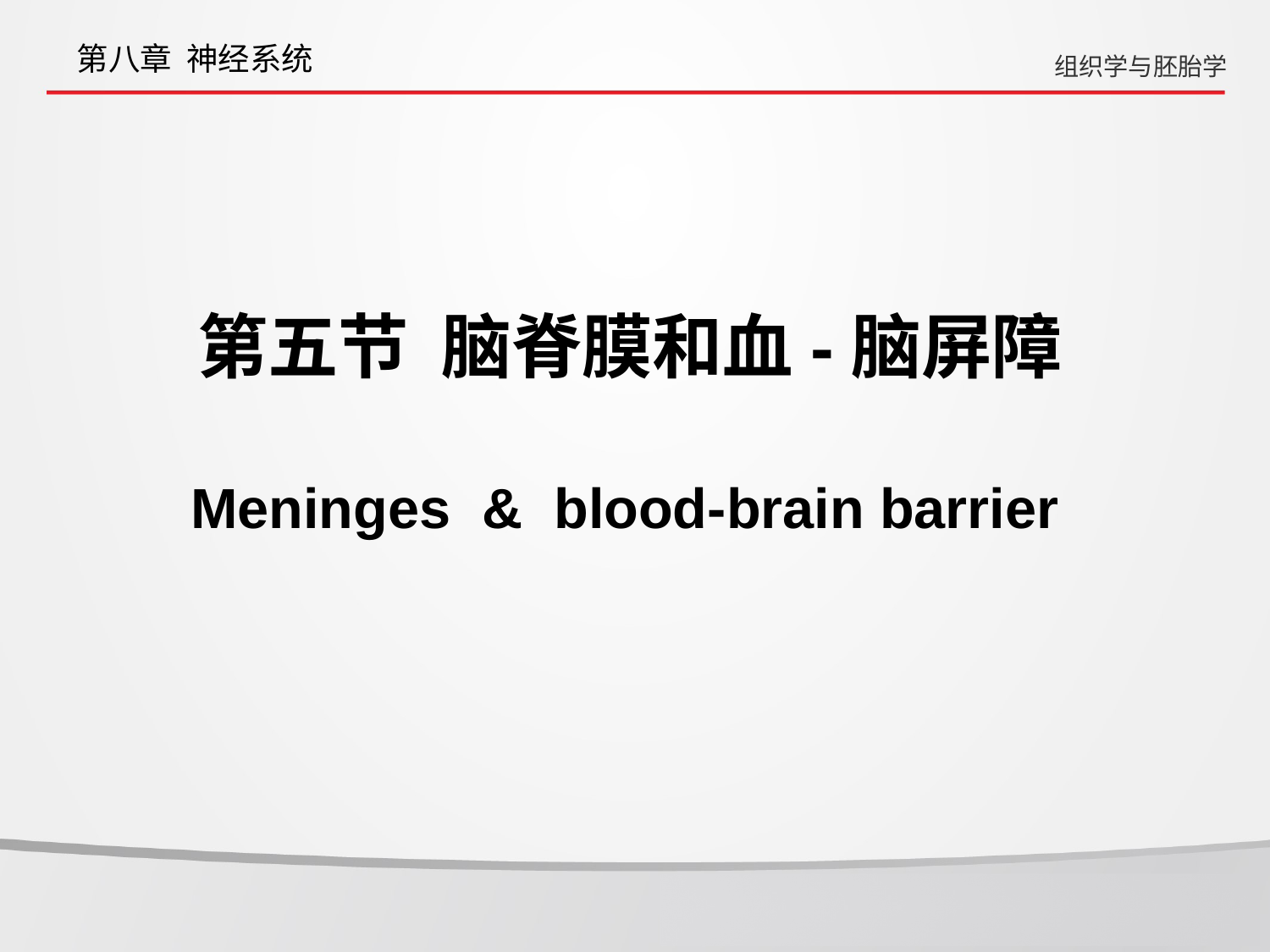

第八章  神经系统
组织学与胚胎学
第五节  脑脊膜和血-脑屏障

Meninges  &  blood-brain barrier